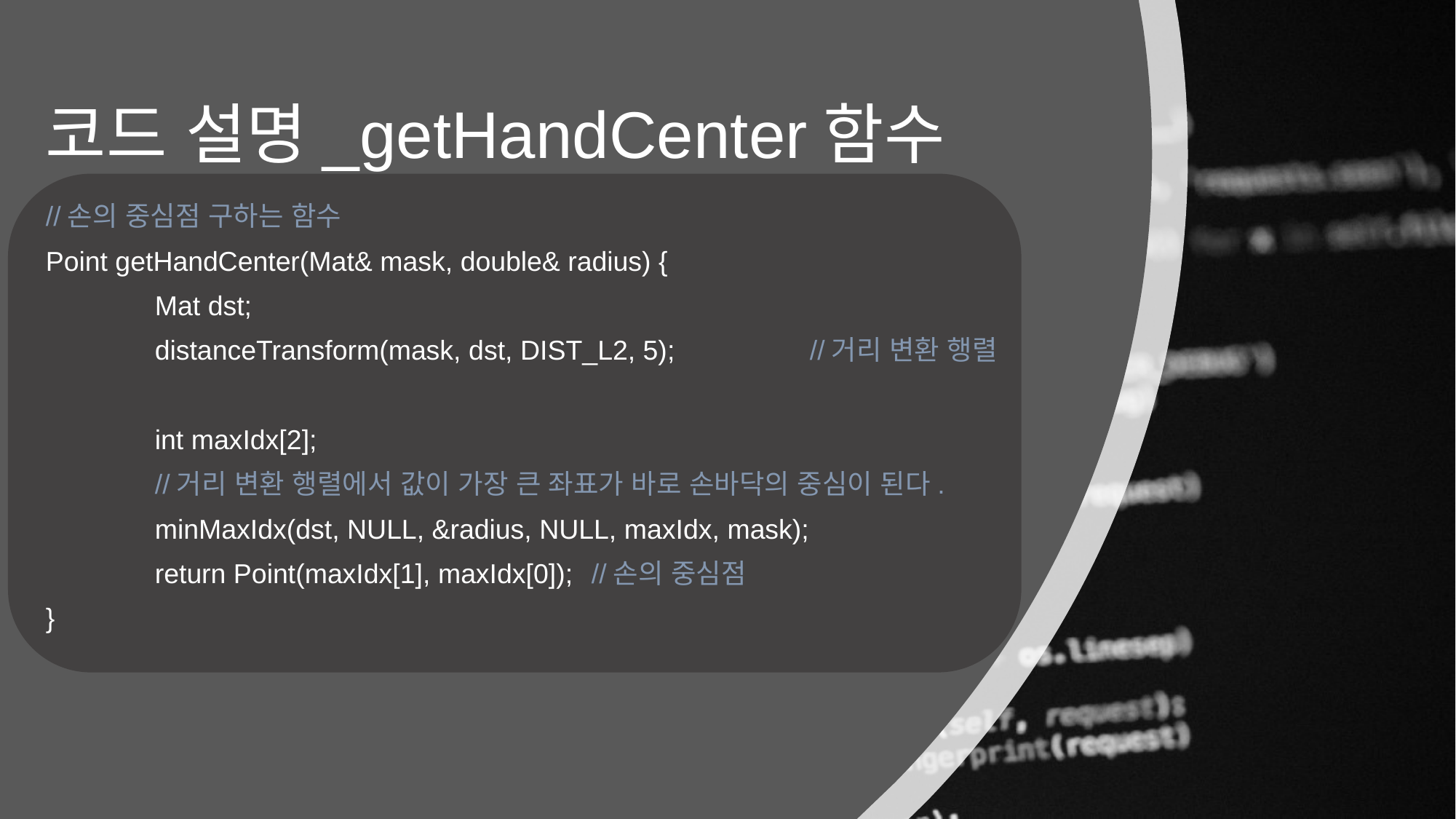

# 코드 설명_getHandCenter함수

//손의 중심점 구하는 함수
Point getHandCenter(Mat& mask, double& radius) {
	Mat dst;
	distanceTransform(mask, dst, DIST_L2, 5);		//거리 변환 행렬

	int maxIdx[2];
	//거리 변환 행렬에서 값이 가장 큰 좌표가 바로 손바닥의 중심이 된다.
	minMaxIdx(dst, NULL, &radius, NULL, maxIdx, mask);
	return Point(maxIdx[1], maxIdx[0]);	//손의 중심점
}